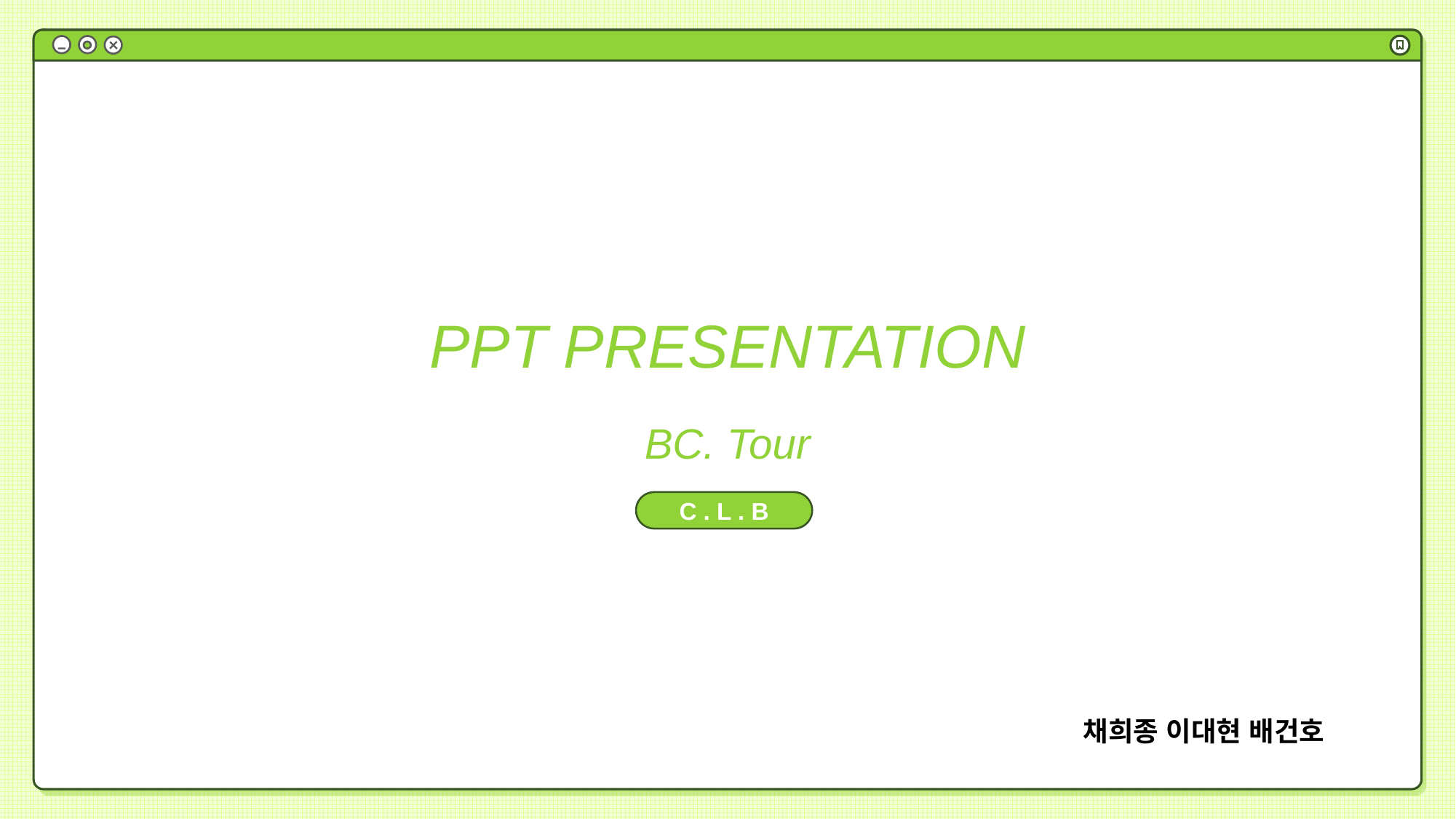

PPT PRESENTATION

BC. Tour

C . L . B
채희종 이대현 배건호